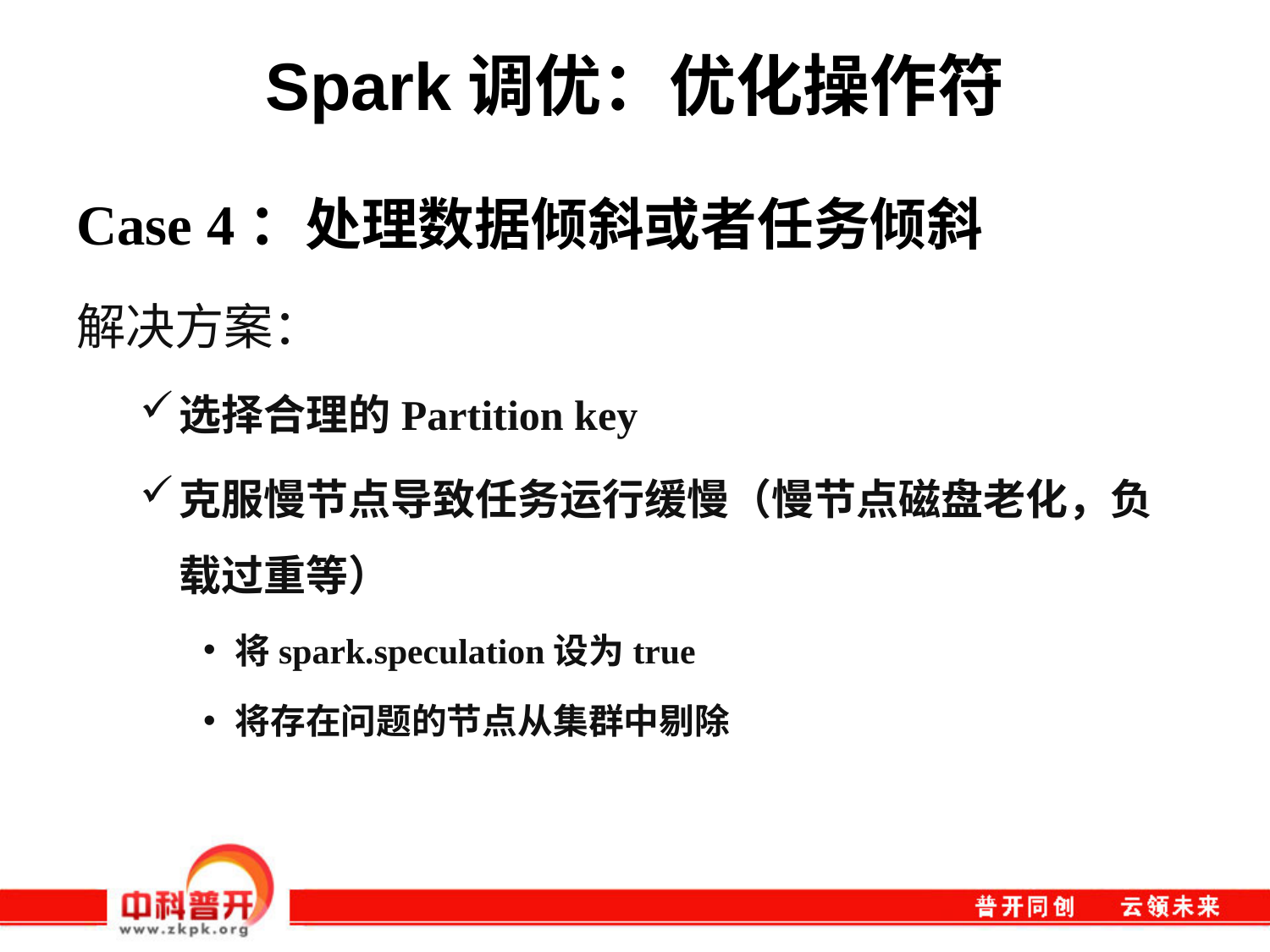

# Spark调优：优化操作符
Case 4：处理数据倾斜或者任务倾斜
解决方案：
选择合理的Partition key
克服慢节点导致任务运行缓慢（慢节点磁盘老化，负载过重等）
将spark.speculation设为true
将存在问题的节点从集群中剔除